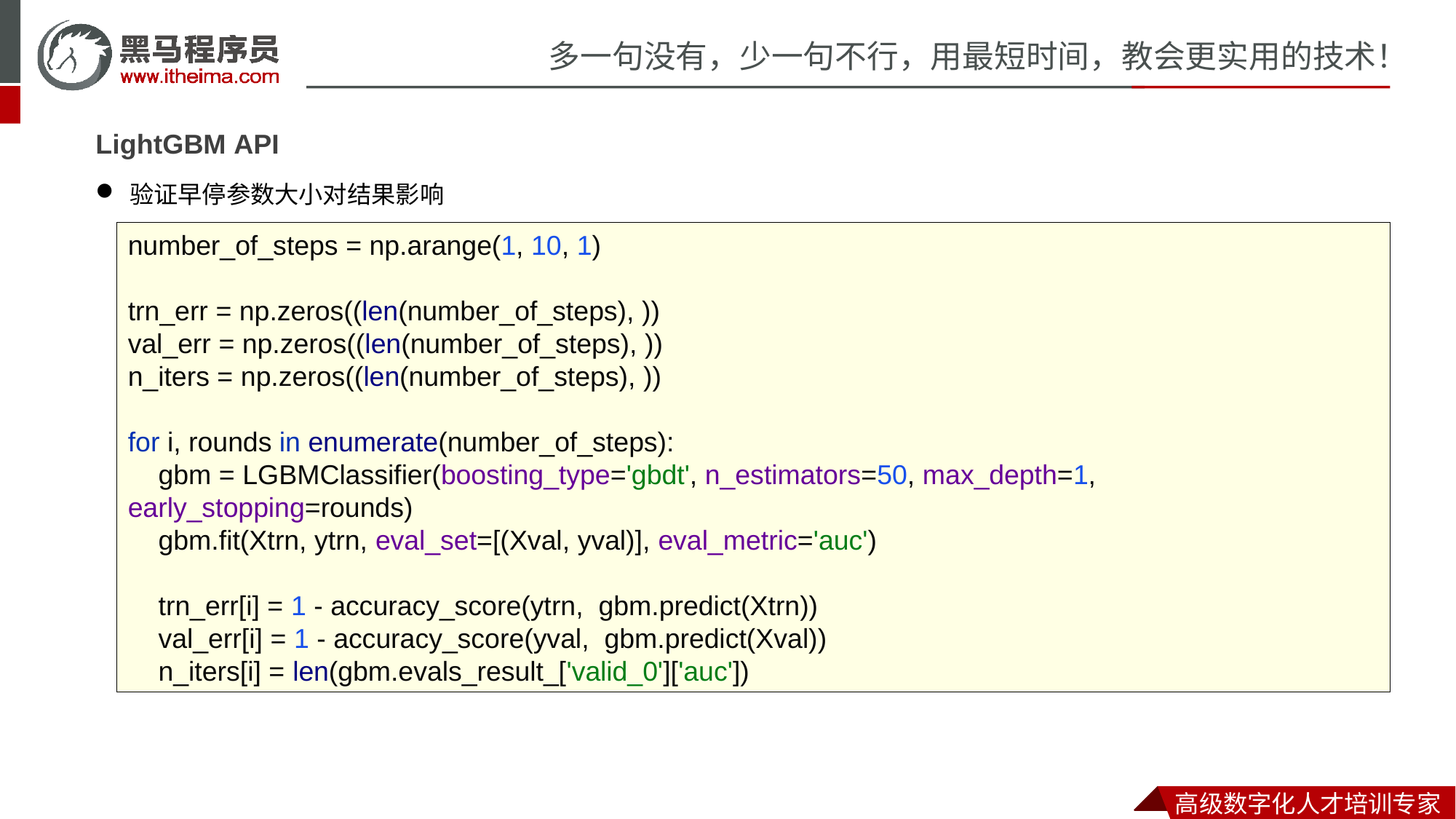

LightGBM API
验证早停参数大小对结果影响
number_of_steps = np.arange(1, 10, 1)
trn_err = np.zeros((len(number_of_steps), ))
val_err = np.zeros((len(number_of_steps), ))
n_iters = np.zeros((len(number_of_steps), ))
for i, rounds in enumerate(number_of_steps):
    gbm = LGBMClassifier(boosting_type='gbdt', n_estimators=50, max_depth=1, early_stopping=rounds)
    gbm.fit(Xtrn, ytrn, eval_set=[(Xval, yval)], eval_metric='auc')
    trn_err[i] = 1 - accuracy_score(ytrn,  gbm.predict(Xtrn))
    val_err[i] = 1 - accuracy_score(yval,  gbm.predict(Xval))
    n_iters[i] = len(gbm.evals_result_['valid_0']['auc'])